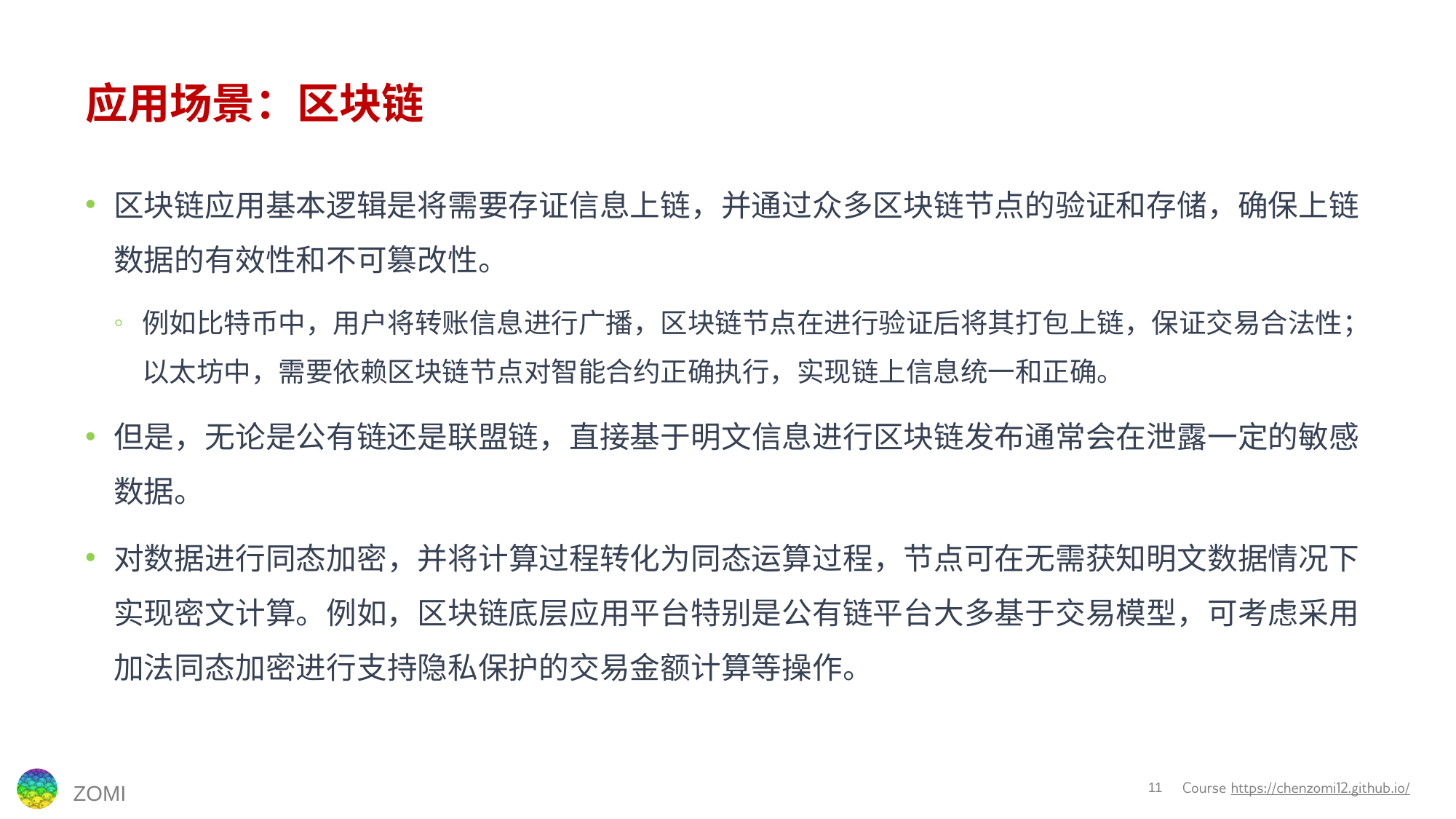

# 应用场景：区块链
区块链应用基本逻辑是将需要存证信息上链，并通过众多区块链节点的验证和存储，确保上链数据的有效性和不可篡改性。
例如比特币中，用户将转账信息进行广播，区块链节点在进行验证后将其打包上链，保证交易合法性；以太坊中，需要依赖区块链节点对智能合约正确执行，实现链上信息统一和正确。
但是，无论是公有链还是联盟链，直接基于明文信息进行区块链发布通常会在泄露一定的敏感数据。
对数据进行同态加密，并将计算过程转化为同态运算过程，节点可在无需获知明文数据情况下实现密文计算。例如，区块链底层应用平台特别是公有链平台大多基于交易模型，可考虑采用加法同态加密进行支持隐私保护的交易金额计算等操作。